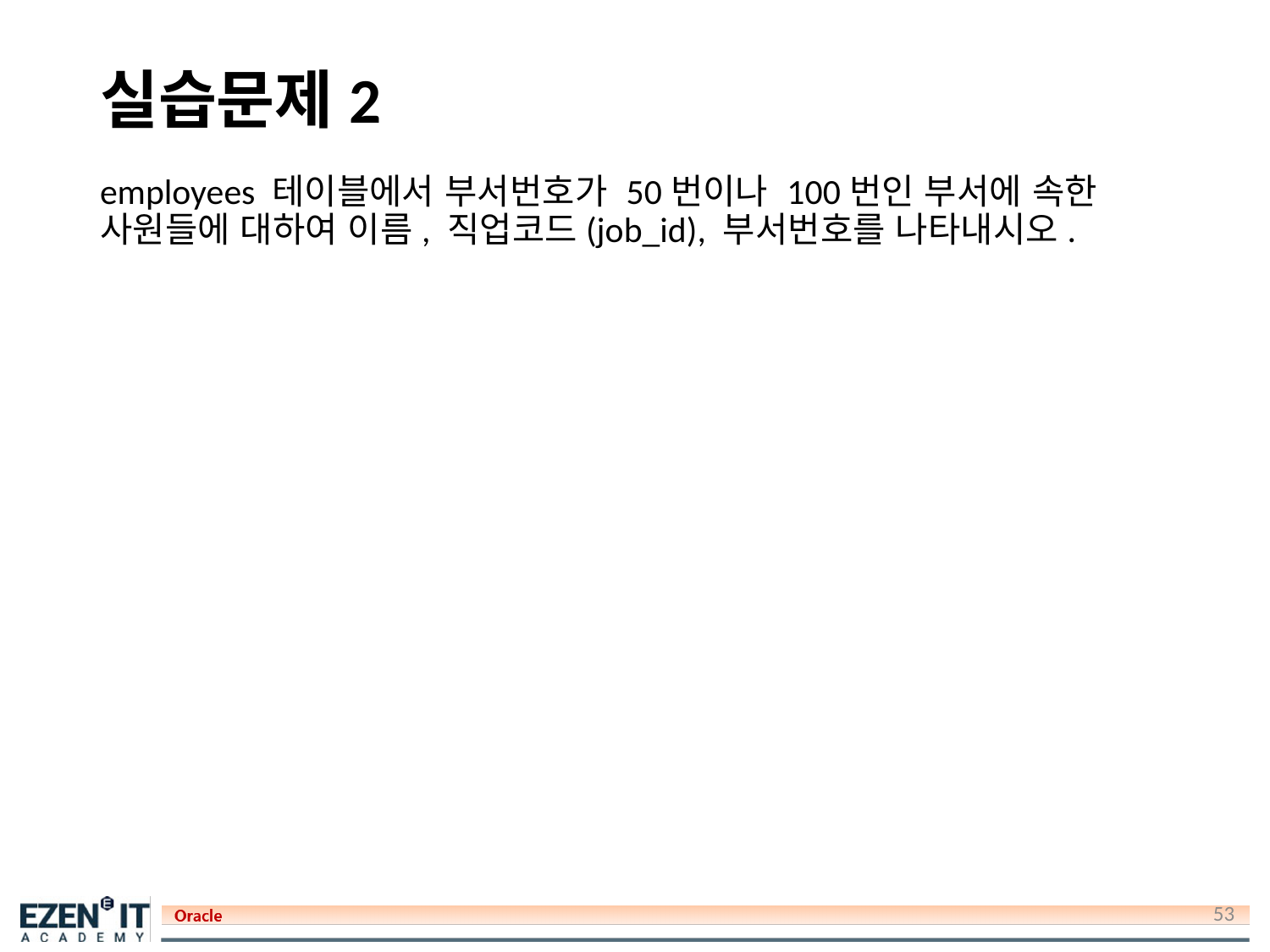

# 실습문제2
employees 테이블에서 부서번호가 50번이나 100번인 부서에 속한 사원들에 대하여 이름, 직업코드(job_id), 부서번호를 나타내시오.

53